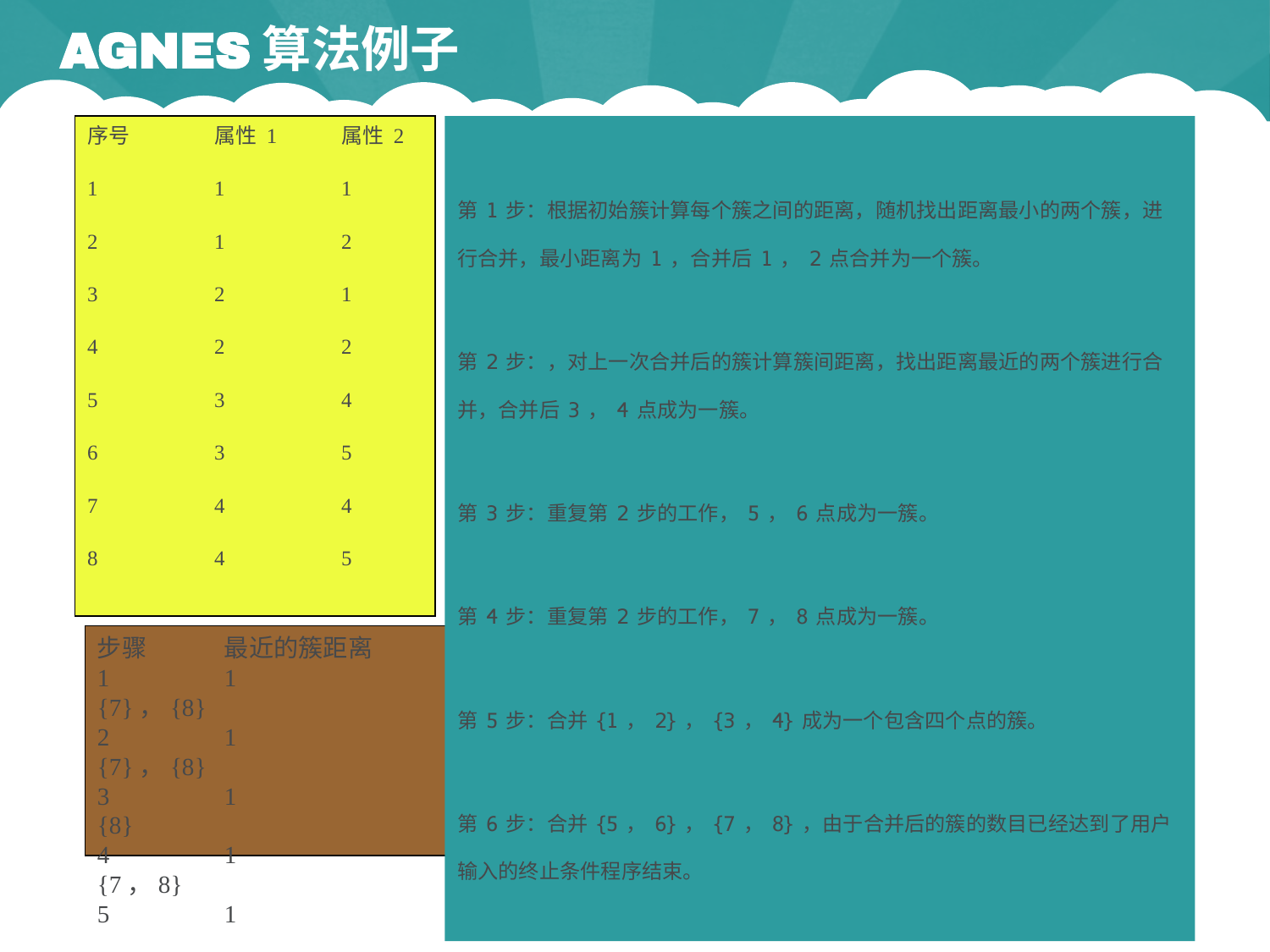

# AGNES算法例子

序号	属性 1	属性 2
1	1	1
2	1	2
3	2	1
4	2	2
5	3	4
6	3	5
7	4	4
8	4	5

第1步：根据初始簇计算每个簇之间的距离，随机找出距离最小的两个簇，进行合并，最小距离为1，合并后1，2点合并为一个簇。

第2步：，对上一次合并后的簇计算簇间距离，找出距离最近的两个簇进行合并，合并后3，4点成为一簇。

第3步：重复第2步的工作，5，6点成为一簇。

第4步：重复第2步的工作，7，8点成为一簇。

第5步：合并{1，2}，{3，4}成为一个包含四个点的簇。

第6步：合并{5，6}，{7，8}，由于合并后的簇的数目已经达到了用户输入的终止条件程序结束。

步骤	最近的簇距离	最近的两个簇	合并后的新簇
1	1		{1}，{2}		{1，2}，{3}，{4}，{5}，{6}，{7}，{8}
2	1		{3}，{4}		{1，2}，{3，4}，{5}，{6}，{7}，{8}
3	1		{5}，{6}		{1，2}，{3，4}，{5，6}，{7}，{8}
4	1		{7}，{8}		{1，2}，{3，4}，{5，6}，{7，8}
5	1		{1，2}，{3，4}	{1，2，3，4}，{5，6}，{7，8}
6	1		{5，6}，{7，8}	{1，2，3，4}，{5，6，7，8}结束